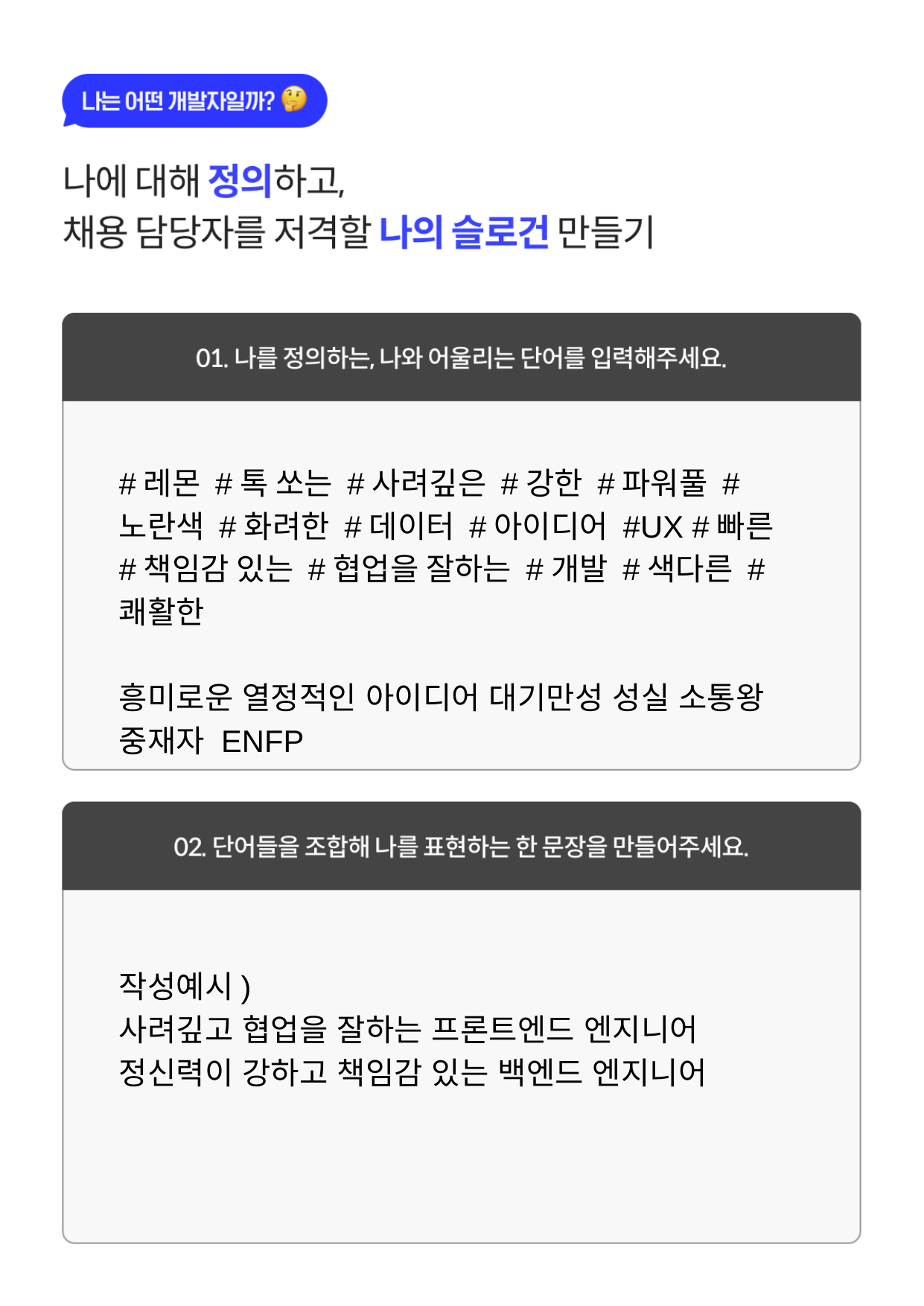

#레몬 #톡 쏘는 #사려깊은 #강한 #파워풀 #노란색 #화려한 #데이터 #아이디어 #UX #빠른 #책임감 있는 #협업을 잘하는 #개발 #색다른 #쾌활한

흥미로운 열정적인 아이디어 대기만성 성실 소통왕 중재자 ENFP
작성예시)
사려깊고 협업을 잘하는 프론트엔드 엔지니어
정신력이 강하고 책임감 있는 백엔드 엔지니어